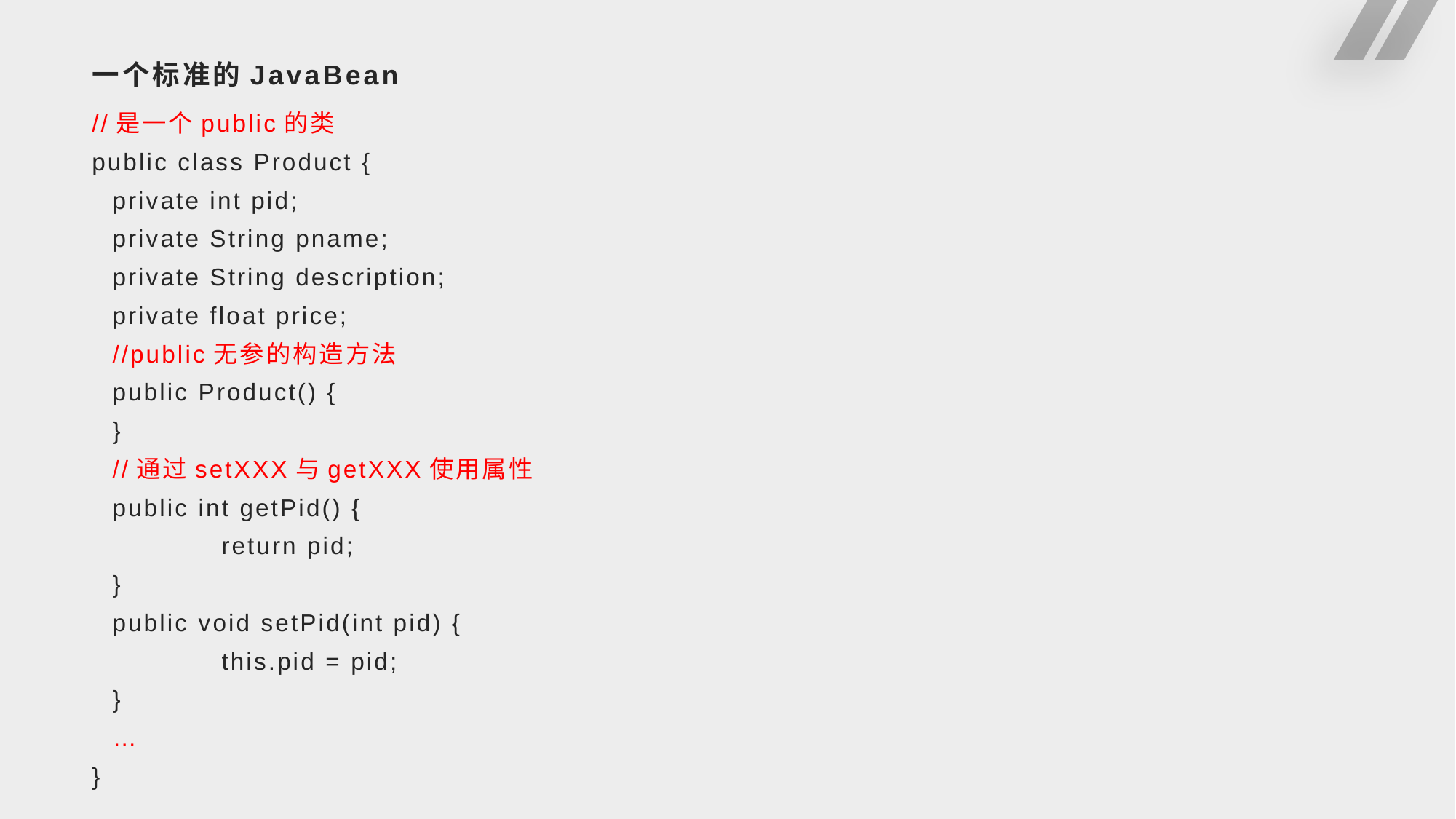

# 一个标准的JavaBean
//是一个public的类
public class Product {
	private int pid;
	private String pname;
	private String description;
	private float price;
	//public无参的构造方法
	public Product() {
	}
	//通过setXXX与getXXX使用属性
	public int getPid() {
		return pid;
	}
	public void setPid(int pid) {
		this.pid = pid;
	}
	…
}